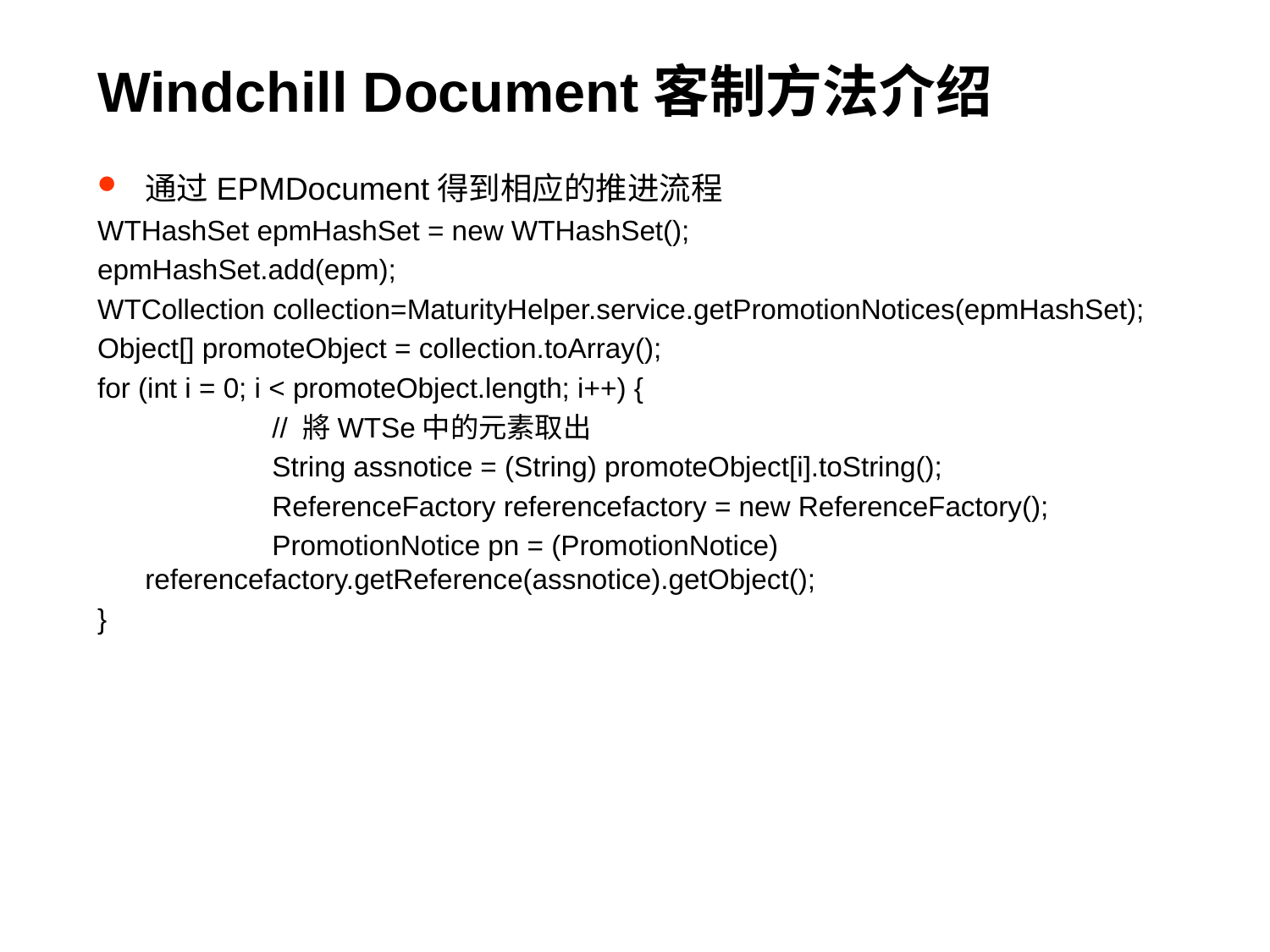

# Windchill Document客制方法介绍
通过EPMDocument得到相应的推进流程
WTHashSet epmHashSet = new WTHashSet();
epmHashSet.add(epm);
WTCollection collection=MaturityHelper.service.getPromotionNotices(epmHashSet);
Object[] promoteObject = collection.toArray();
for (int i = 0; i < promoteObject.length; i++) {
		// 將WTSe中的元素取出
		String assnotice = (String) promoteObject[i].toString();
		ReferenceFactory referencefactory = new ReferenceFactory();
		PromotionNotice pn = (PromotionNotice) referencefactory.getReference(assnotice).getObject();
}